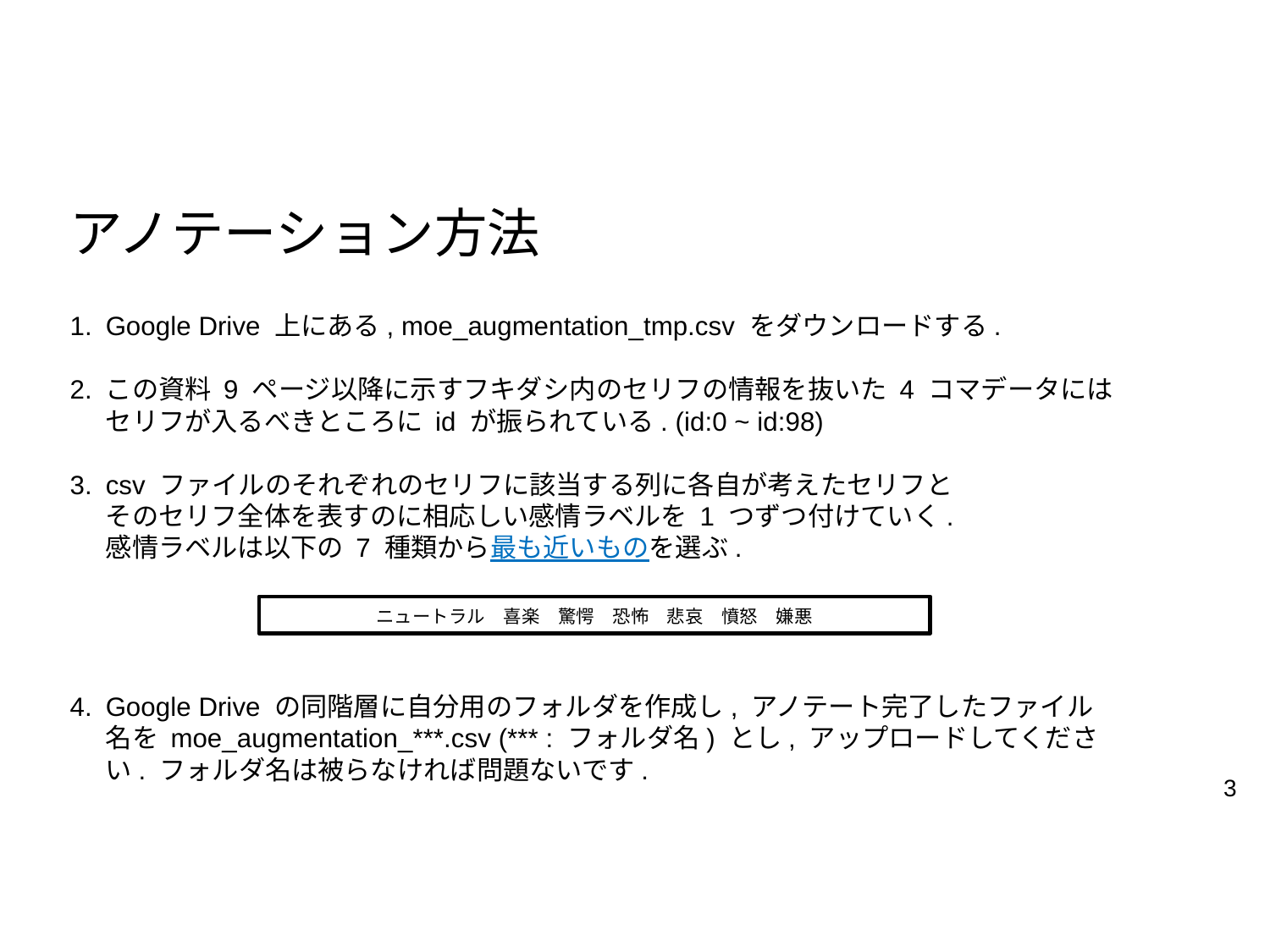

アノテーション方法
Google Drive 上にある, moe_augmentation_tmp.csv をダウンロードする.

この資料 9 ページ以降に示すフキダシ内のセリフの情報を抜いた 4 コマデータにはセリフが入るべきところに id が振られている. (id:0 ~ id:98)

csv ファイルのそれぞれのセリフに該当する列に各自が考えたセリフと
そのセリフ全体を表すのに相応しい感情ラベルを 1 つずつ付けていく.
感情ラベルは以下の 7 種類から最も近いものを選ぶ.

Google Drive の同階層に自分用のフォルダを作成し, アノテート完了したファイル名を moe_augmentation_***.csv (*** : フォルダ名) とし, アップロードしてください. フォルダ名は被らなければ問題ないです.

ニュートラル　喜楽　驚愕　恐怖　悲哀　憤怒　嫌悪
3